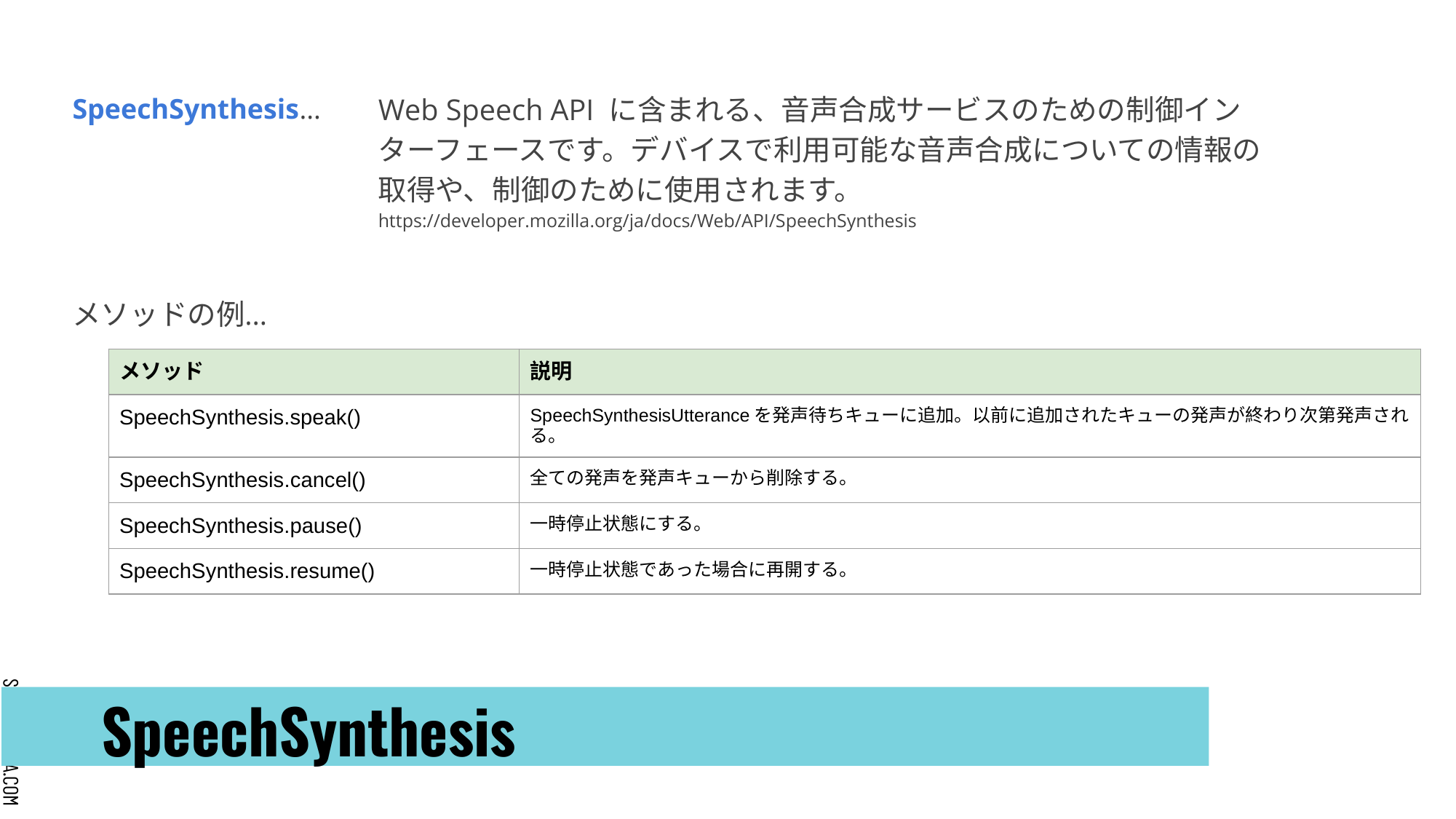

SpeechSynthesis...
Web Speech API に含まれる、音声合成サービスのための制御インターフェースです。デバイスで利用可能な音声合成についての情報の取得や、制御のために使用されます。
https://developer.mozilla.org/ja/docs/Web/API/SpeechSynthesis

メソッドの例…
| メソッド | 説明 |
| --- | --- |
| SpeechSynthesis.speak() | SpeechSynthesisUtteranceを発声待ちキューに追加。以前に追加されたキューの発声が終わり次第発声される。 |
| SpeechSynthesis.cancel() | 全ての発声を発声キューから削除する。 |
| SpeechSynthesis.pause() | 一時停止状態にする。 |
| SpeechSynthesis.resume() | 一時停止状態であった場合に再開する。 |
# SpeechSynthesis